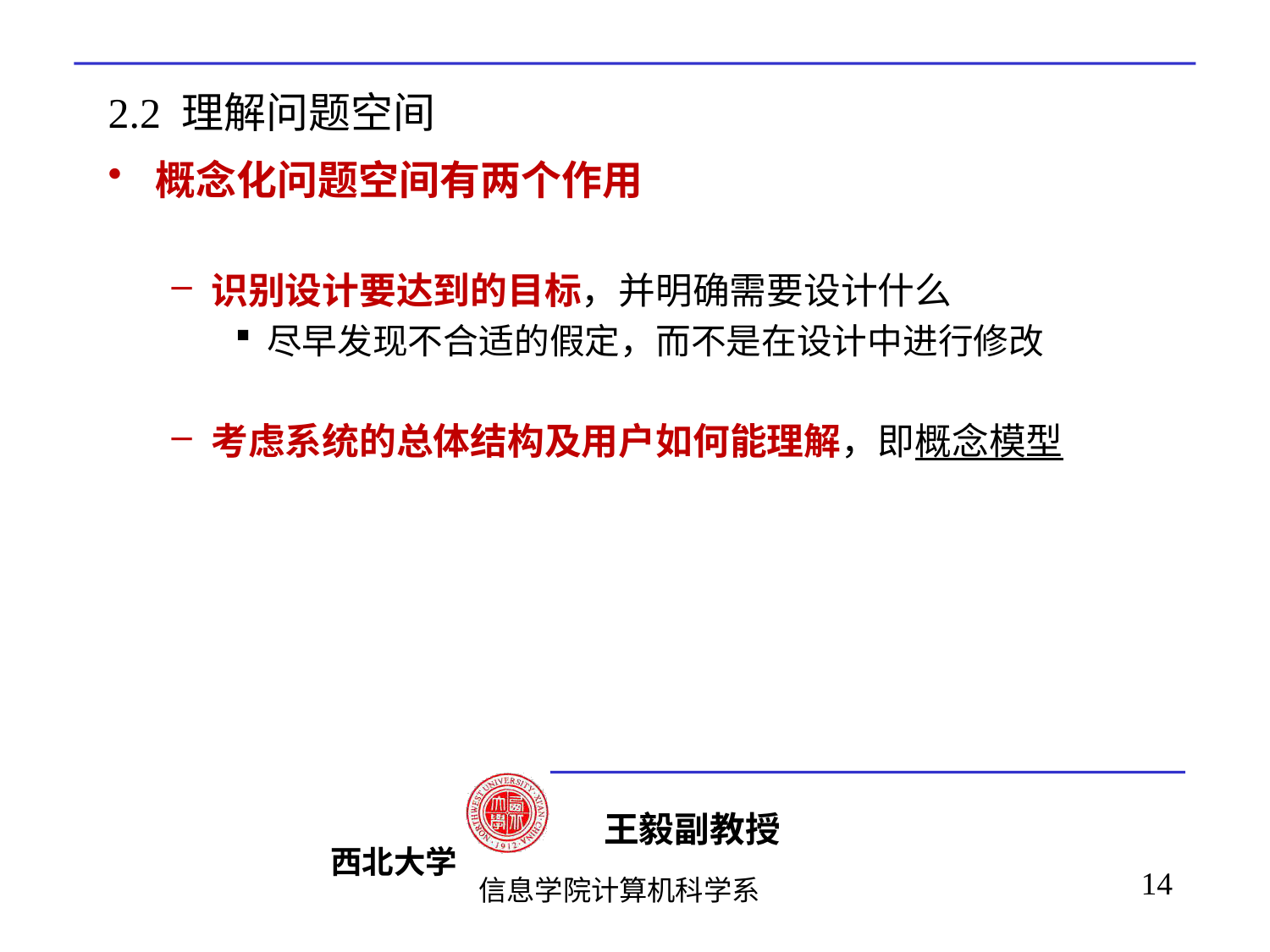

# 2.2 理解问题空间
概念化问题空间有两个作用

识别设计要达到的目标，并明确需要设计什么
尽早发现不合适的假定，而不是在设计中进行修改

考虑系统的总体结构及用户如何能理解，即概念模型
14